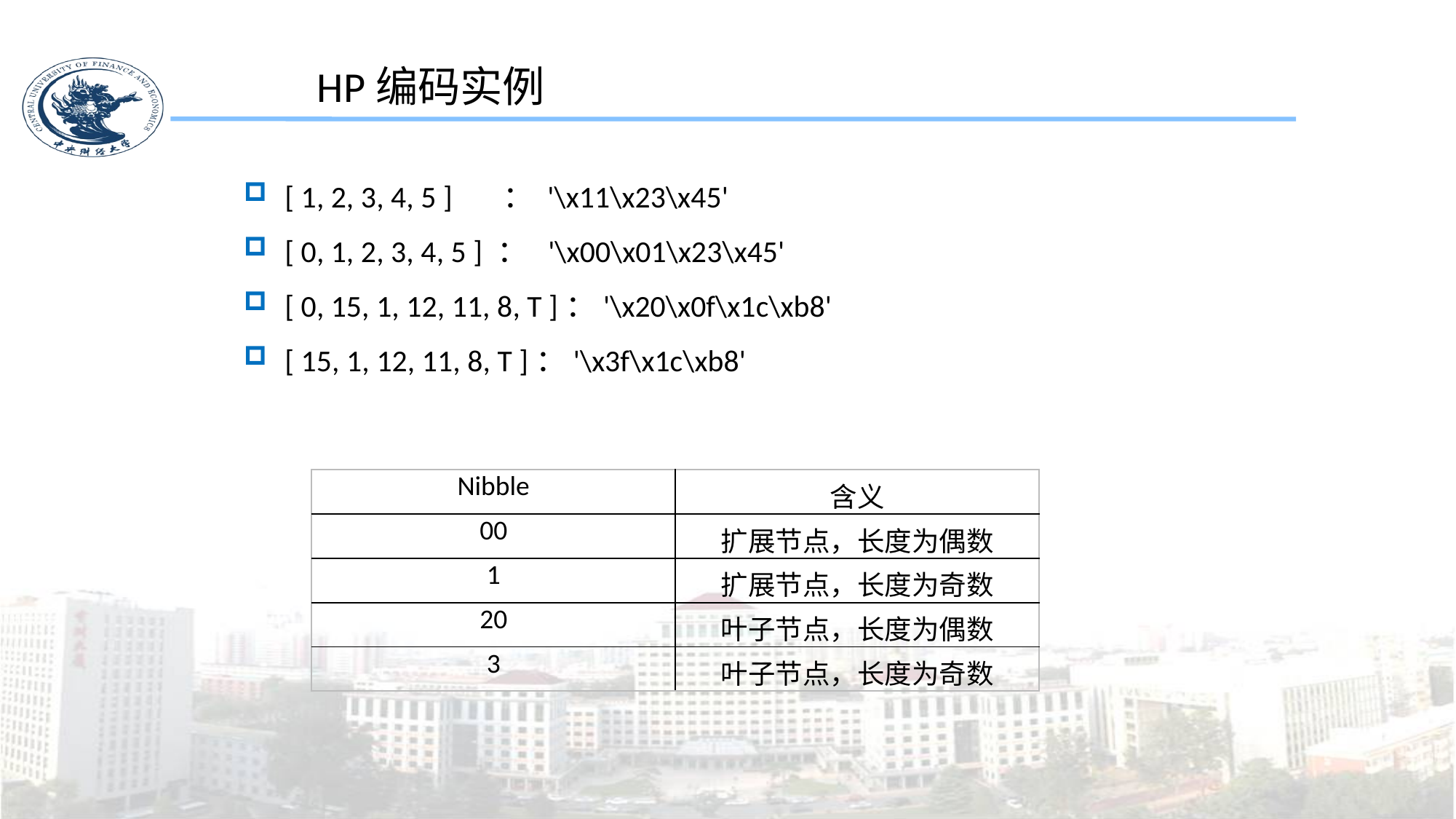

HP编码实例
[ 1, 2, 3, 4, 5 ]	： '\x11\x23\x45'
[ 0, 1, 2, 3, 4, 5 ] ：  '\x00\x01\x23\x45'
[ 0, 15, 1, 12, 11, 8, T ]：'\x20\x0f\x1c\xb8'
[ 15, 1, 12, 11, 8, T ]：'\x3f\x1c\xb8'
| Nibble | 含义 |
| --- | --- |
| 00 | 扩展节点，长度为偶数 |
| 1 | 扩展节点，长度为奇数 |
| 20 | 叶子节点，长度为偶数 |
| 3 | 叶子节点，长度为奇数 |